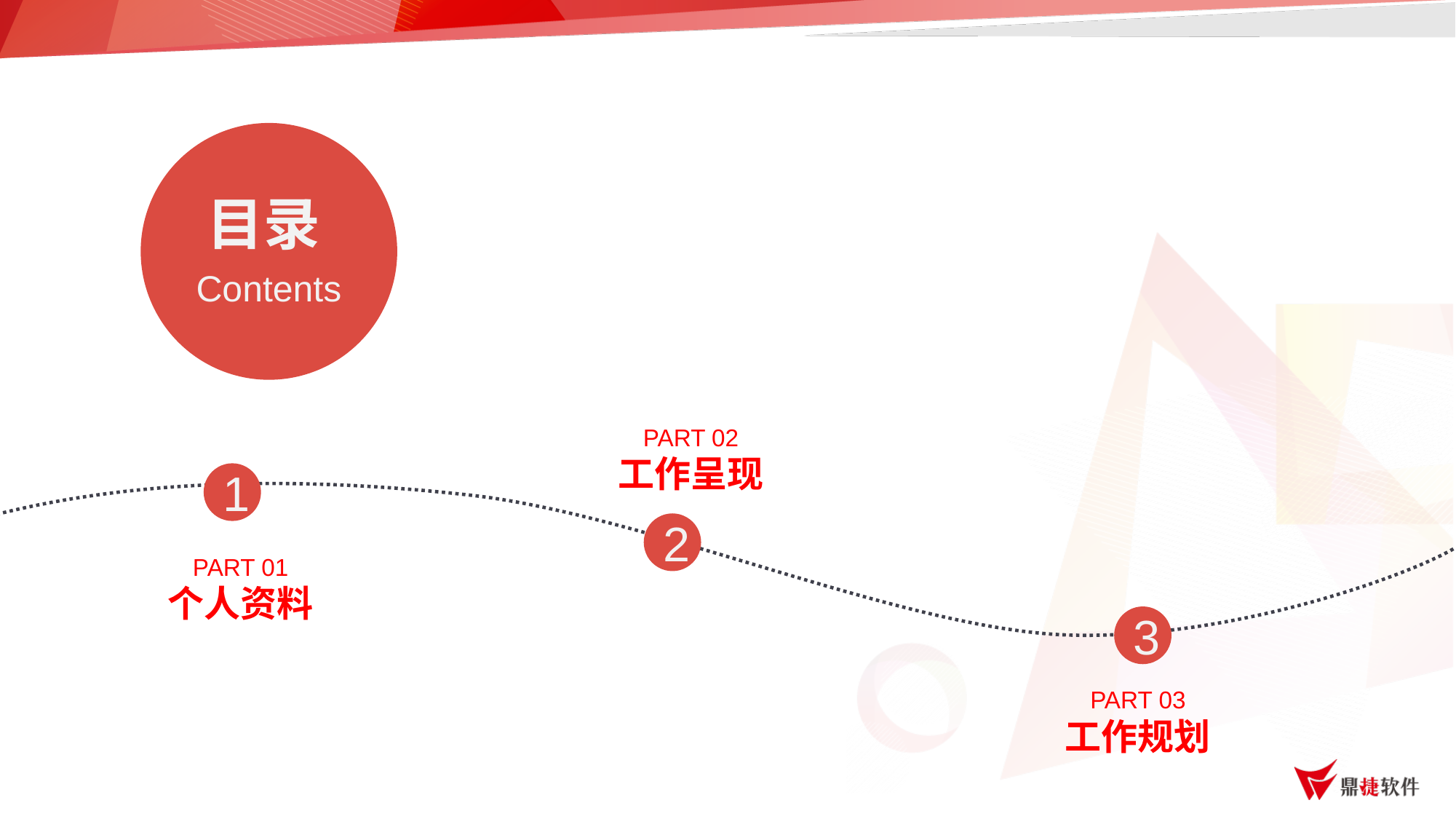

目录
Contents
PART 02
工作呈现
1

2
PART 01
个人资料
3
PART 03
工作规划